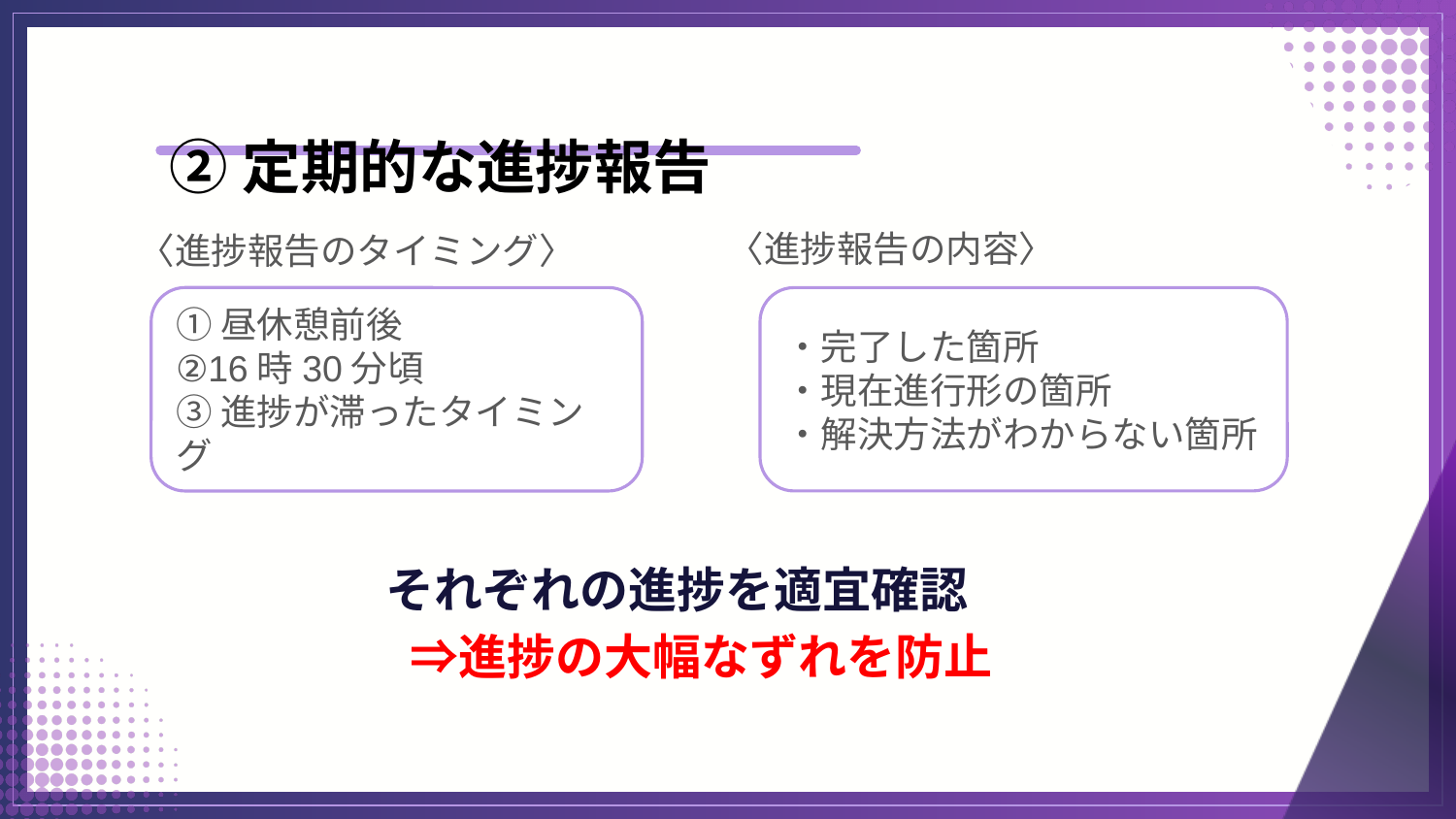

②定期的な進捗報告

〈進捗報告の内容〉

〈進捗報告のタイミング〉

①昼休憩前後
②16時30分頃
③進捗が滞ったタイミング
・完了した箇所
・現在進行形の箇所
・解決方法がわからない箇所
それぞれの進捗を適宜確認
　⇒進捗の大幅なずれを防止